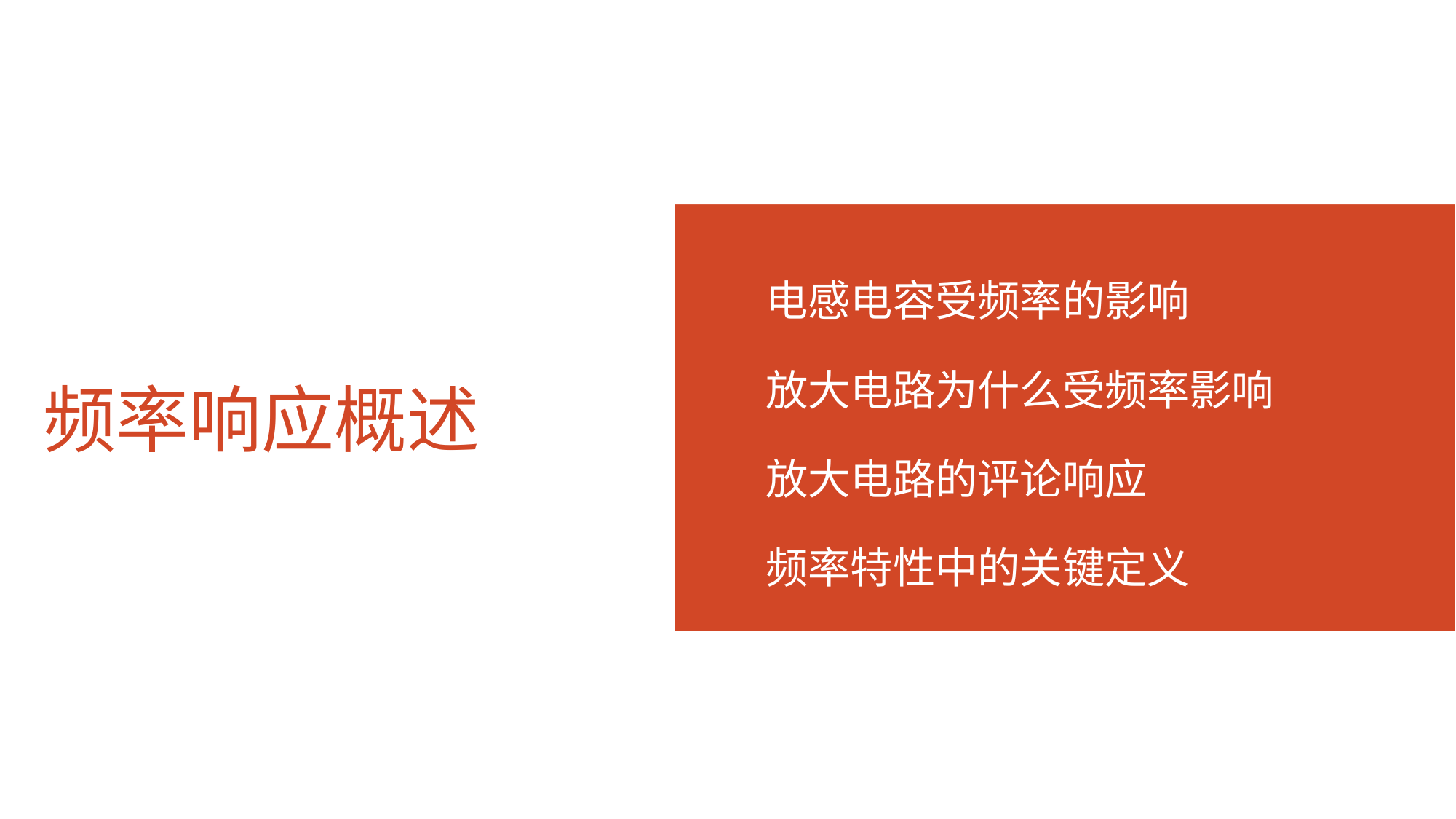

电感电容受频率的影响
放大电路为什么受频率影响
放大电路的评论响应
频率特性中的关键定义
# 频率响应概述